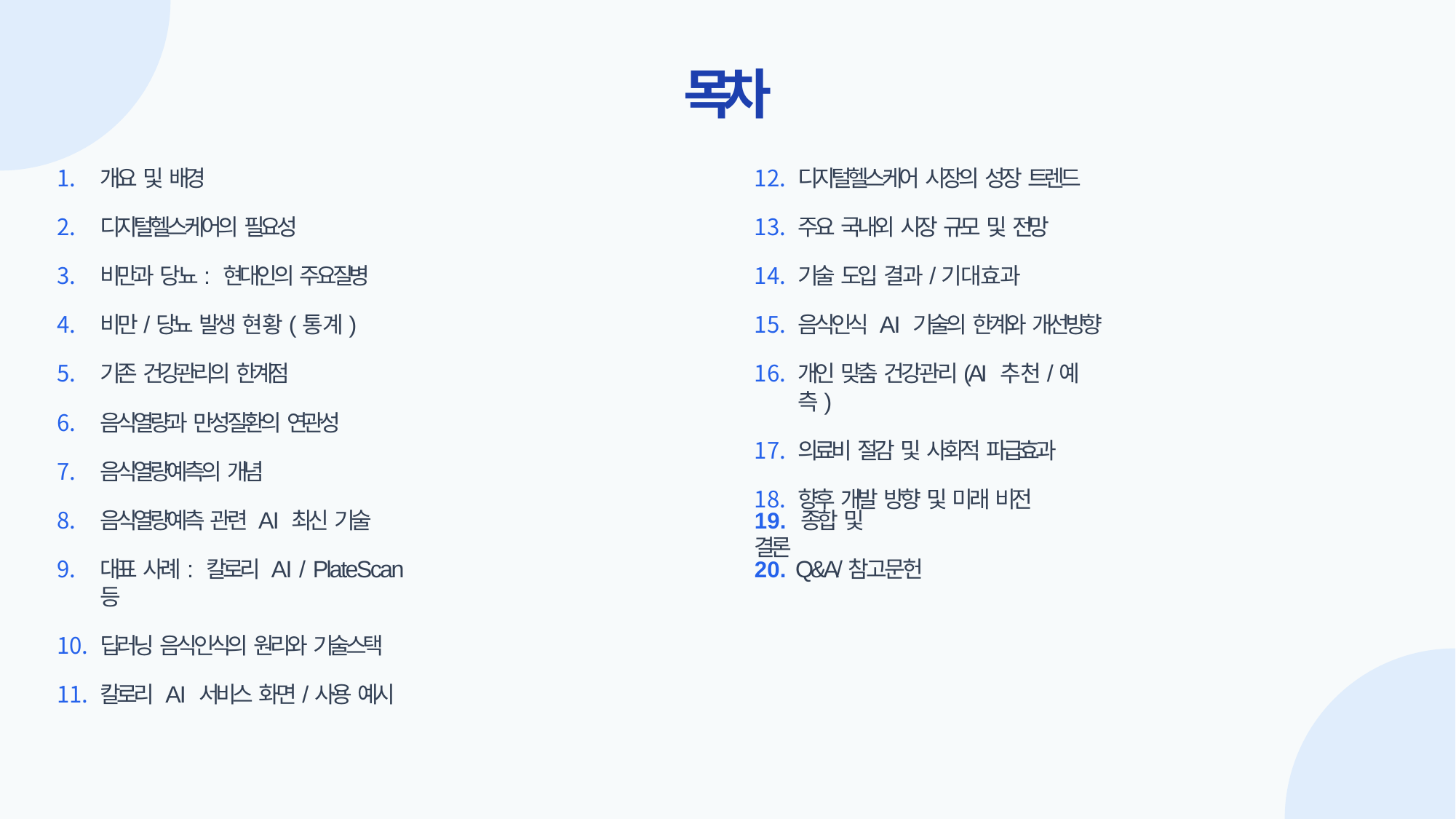

# 목차
개요 및 배경
디지털헬스케어의 필요성
비만과 당뇨: 현대인의 주요질병
비만/당뇨 발생 현황(통계)
기존 건강관리의 한계점
음식열량과 만성질환의 연관성
음식열량예측의 개념
음식열량예측 관련 AI 최신 기술
대표 사례: 칼로리 AI / PlateScan 등
딥러닝 음식인식의 원리와 기술스택
칼로리 AI 서비스 화면/사용 예시
디지털헬스케어 시장의 성장 트렌드
주요 국내외 시장 규모 및 전망
기술 도입 결과/기대효과
음식인식 AI 기술의 한계와 개선방향
개인 맞춤 건강관리(AI 추천/예측)
의료비 절감 및 사회적 파급효과
향후 개발 방향 및 미래 비전
19. 종합 및 결론
20. Q&A/참고문헌